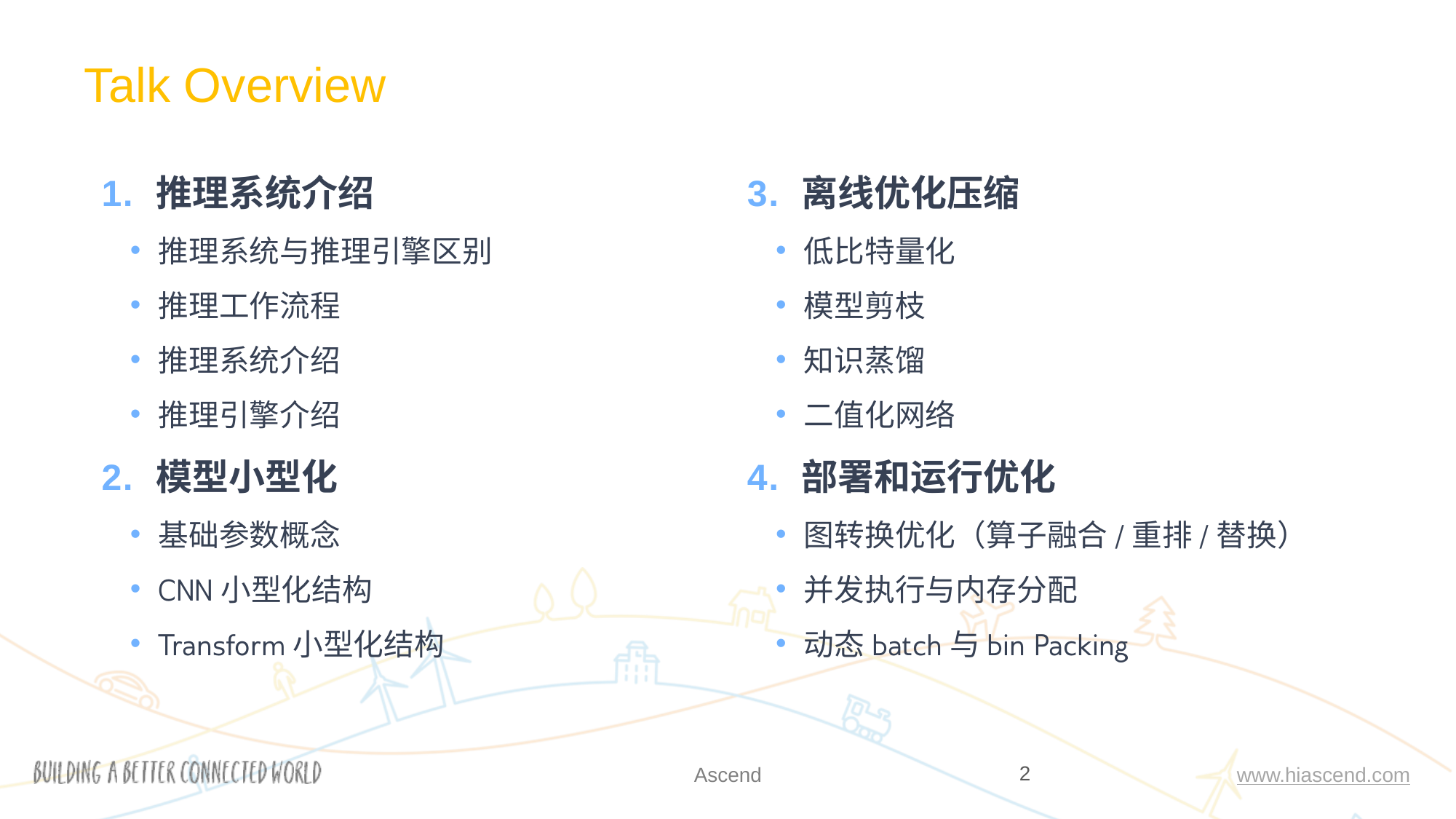

Talk Overview
推理系统介绍
推理系统与推理引擎区别
推理工作流程
推理系统介绍
推理引擎介绍
模型小型化
基础参数概念
CNN小型化结构
Transform小型化结构
离线优化压缩
低比特量化
模型剪枝
知识蒸馏
二值化网络
部署和运行优化
图转换优化（算子融合/重排/替换）
并发执行与内存分配
动态batch与bin Packing